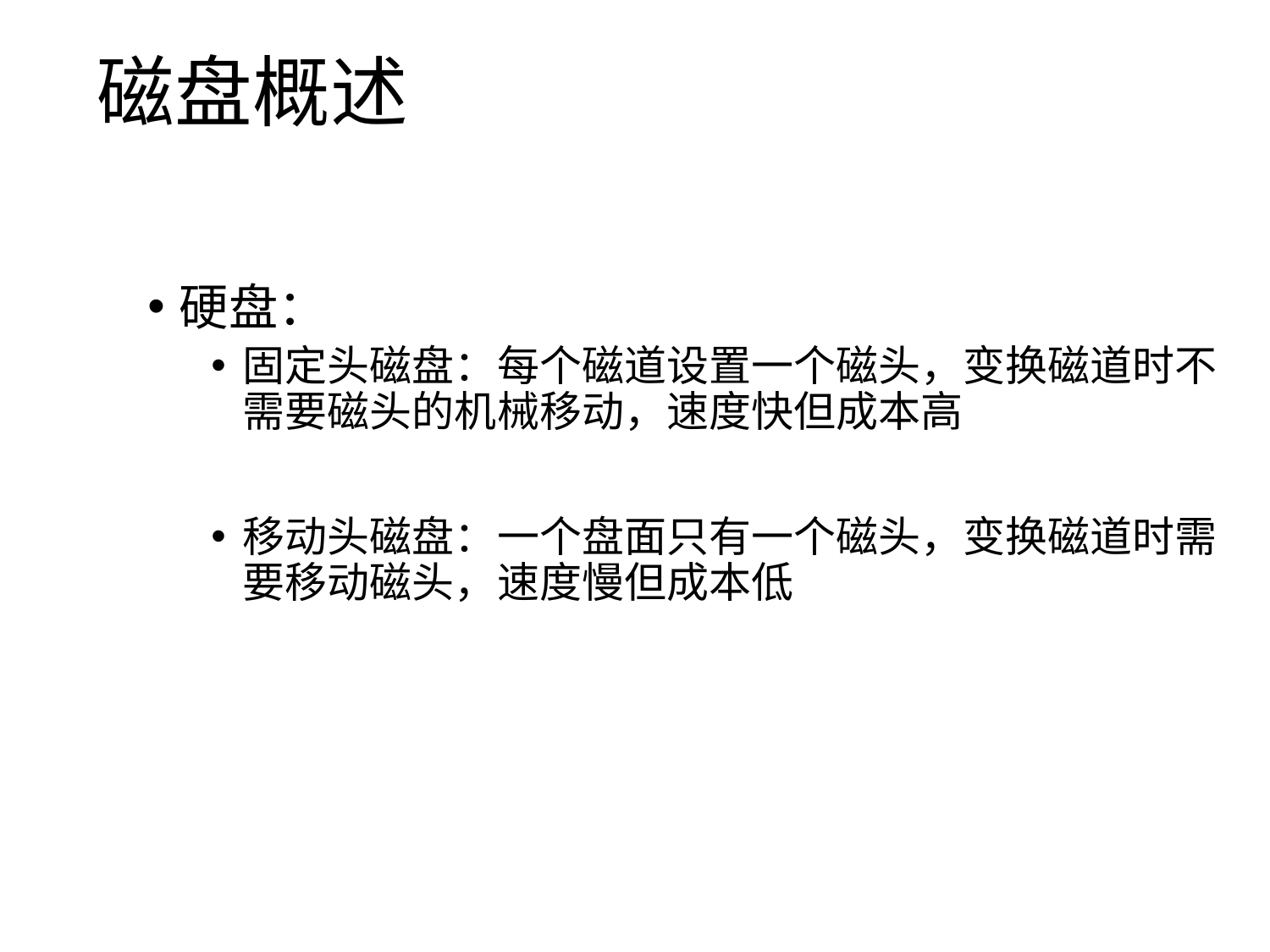

# 磁盘概述
硬盘：
固定头磁盘：每个磁道设置一个磁头，变换磁道时不需要磁头的机械移动，速度快但成本高

移动头磁盘：一个盘面只有一个磁头，变换磁道时需要移动磁头，速度慢但成本低